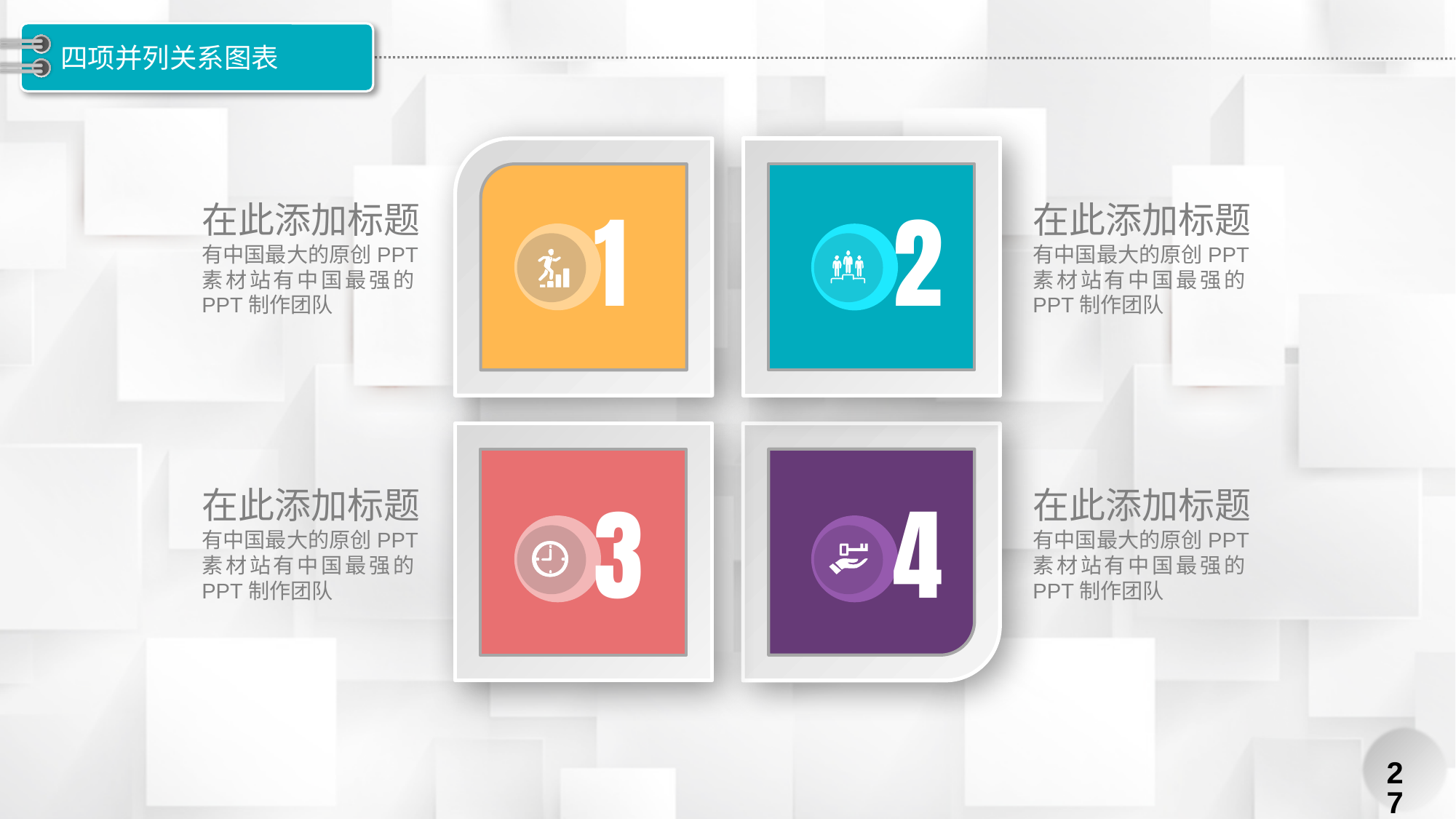

# 四项并列关系图表

在此添加标题
有中国最大的原创PPT素材站有中国最强的PPT制作团队
在此添加标题
有中国最大的原创PPT素材站有中国最强的PPT制作团队
1
2

在此添加标题
有中国最大的原创PPT素材站有中国最强的PPT制作团队
在此添加标题
有中国最大的原创PPT素材站有中国最强的PPT制作团队
3
4

27